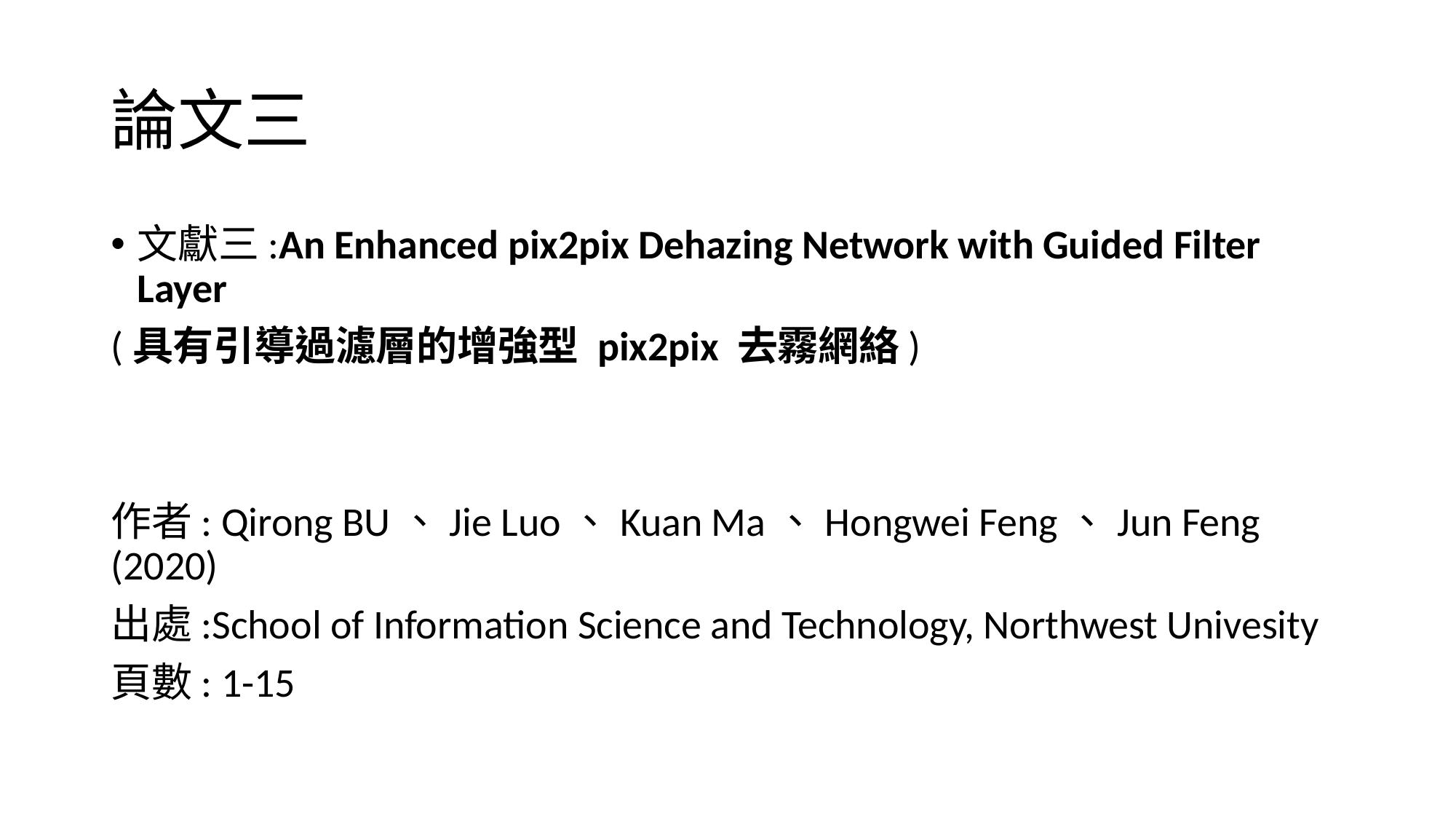

# 論文三
文獻三:An Enhanced pix2pix Dehazing Network with Guided Filter Layer
(具有引導過濾層的增強型 pix2pix 去霧網絡)

作者: Qirong BU、Jie Luo、Kuan Ma、Hongwei Feng、Jun Feng (2020)
出處:School of Information Science and Technology, Northwest Univesity
頁數: 1-15